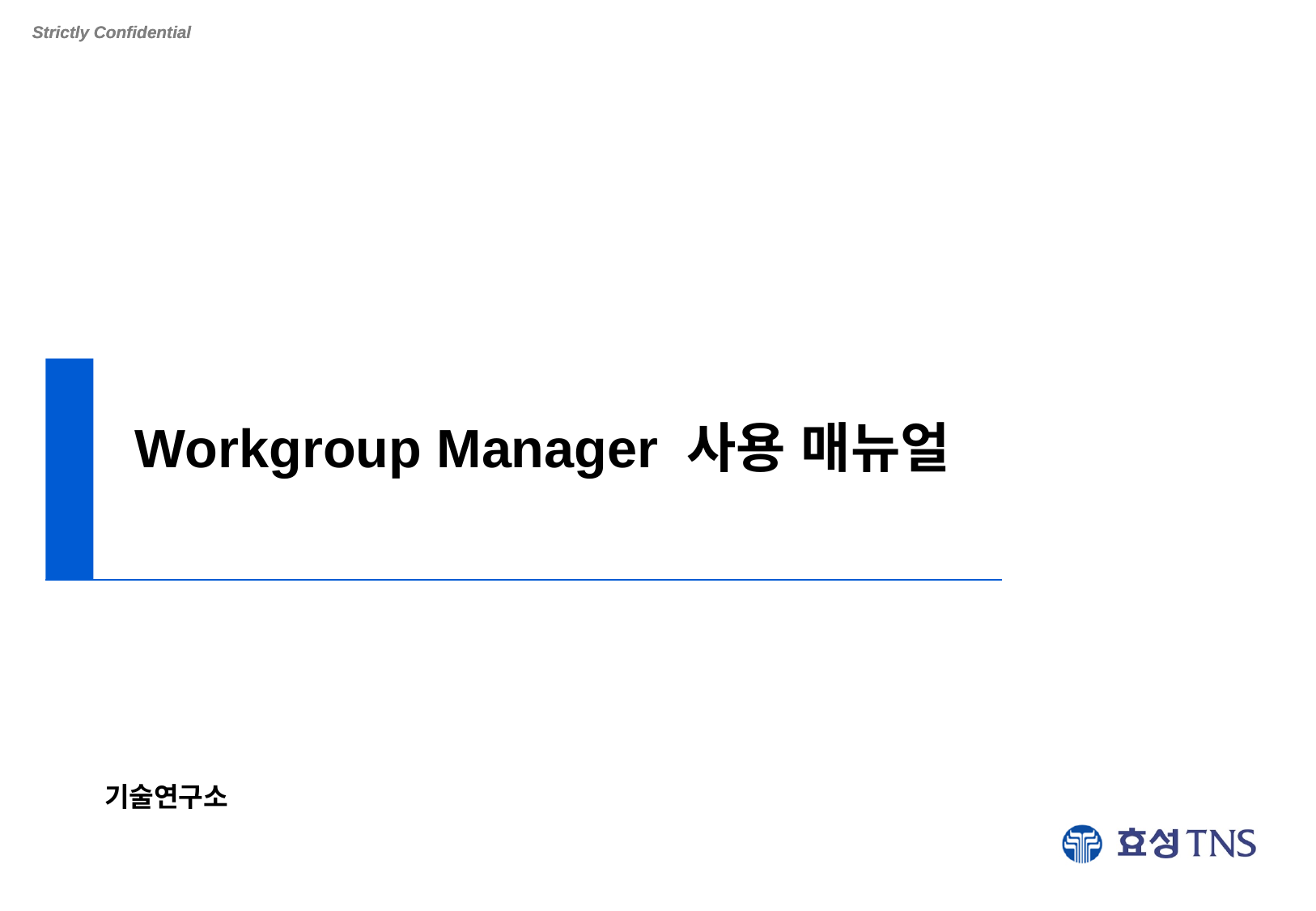

Strictly Confidential
# Workgroup Manager 사용 매뉴얼
 기술연구소